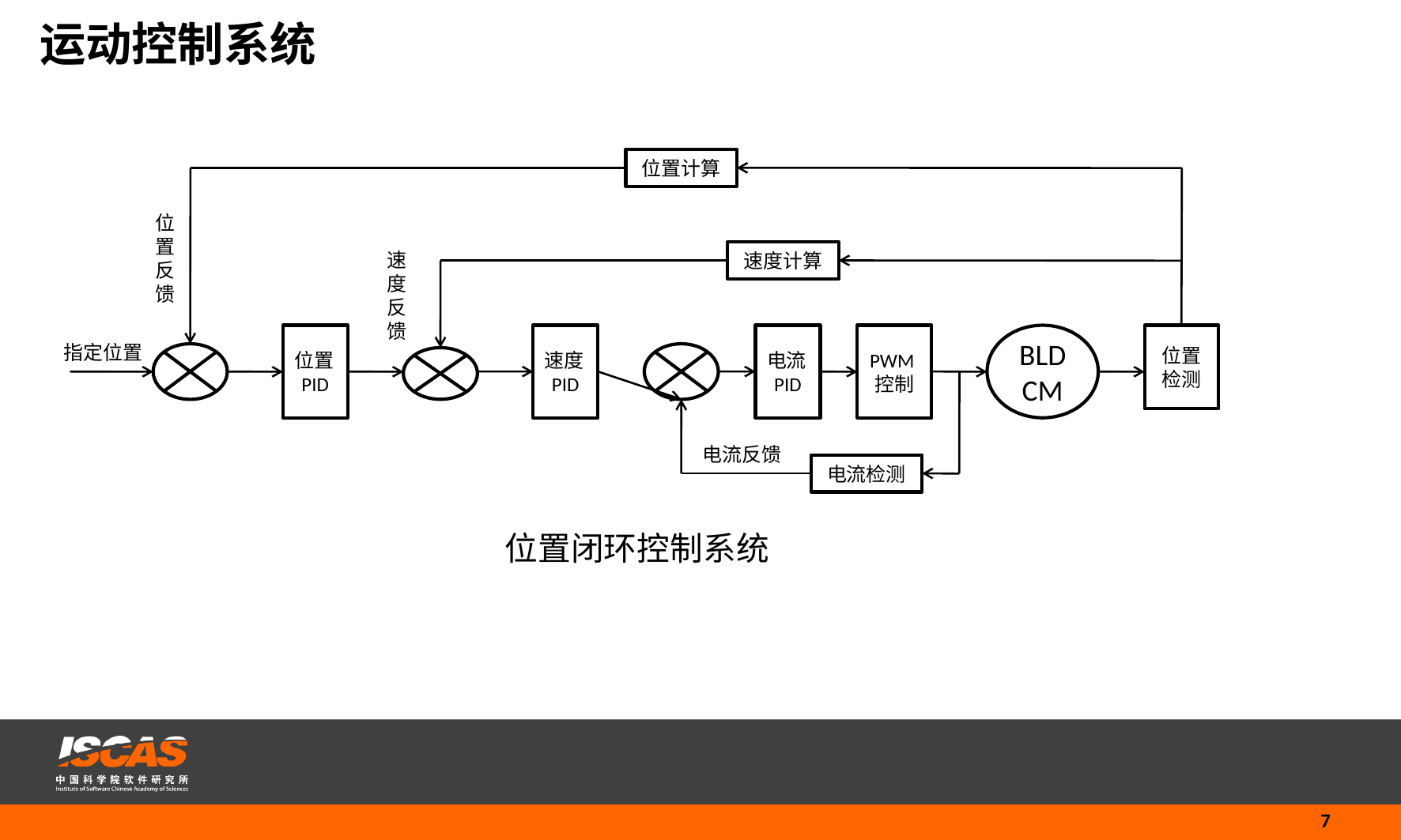

运动控制系统
位置计算
位置
反
馈
速
度
反
馈
速度计算
位置PID
速度PID
电流PID
PWM控制
BLDCM
位置检测
指定位置

电流反馈
电流检测
位置闭环控制系统
7